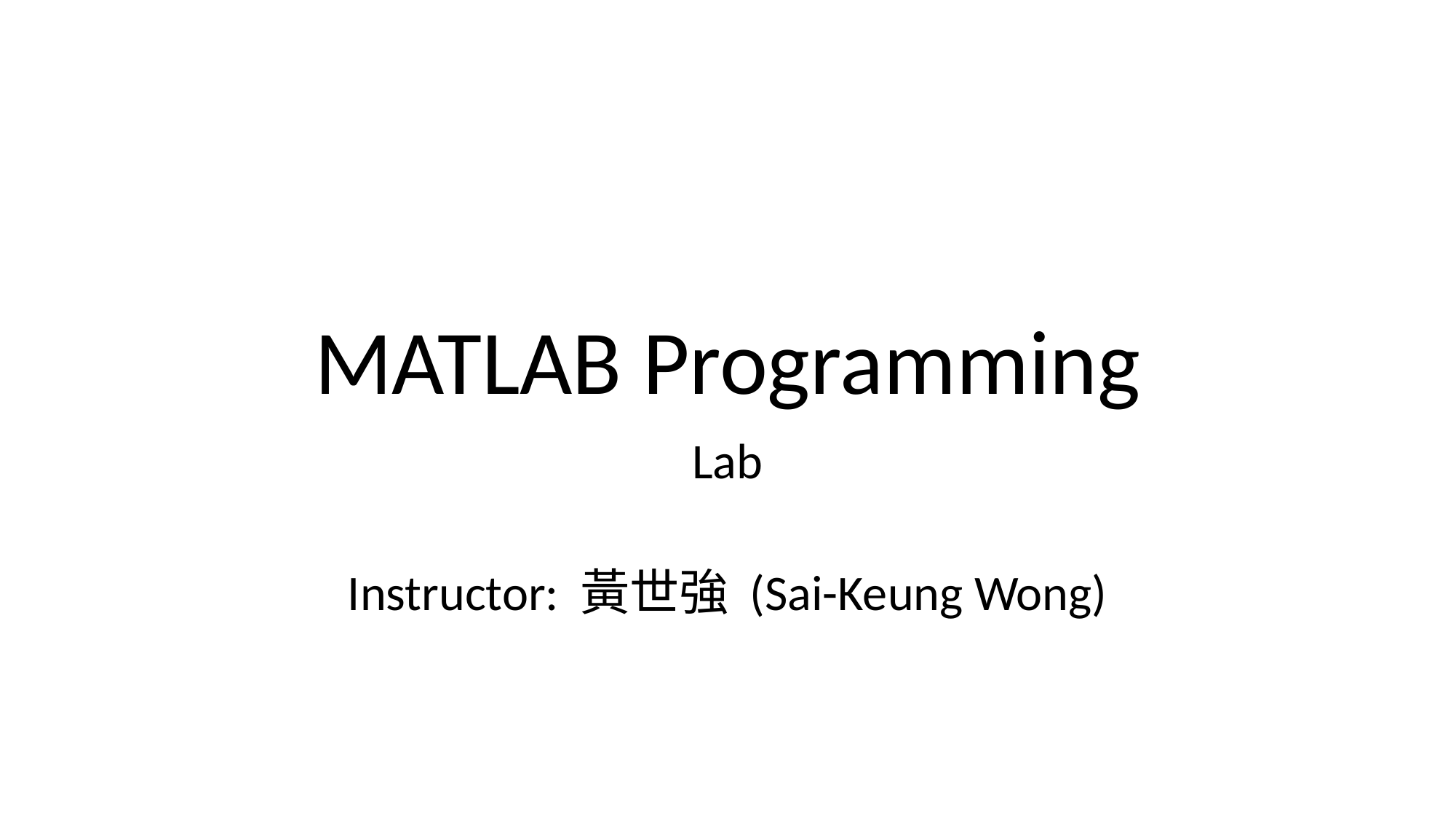

# MATLAB Programming
Lab

Instructor: 黃世強 (Sai-Keung Wong)